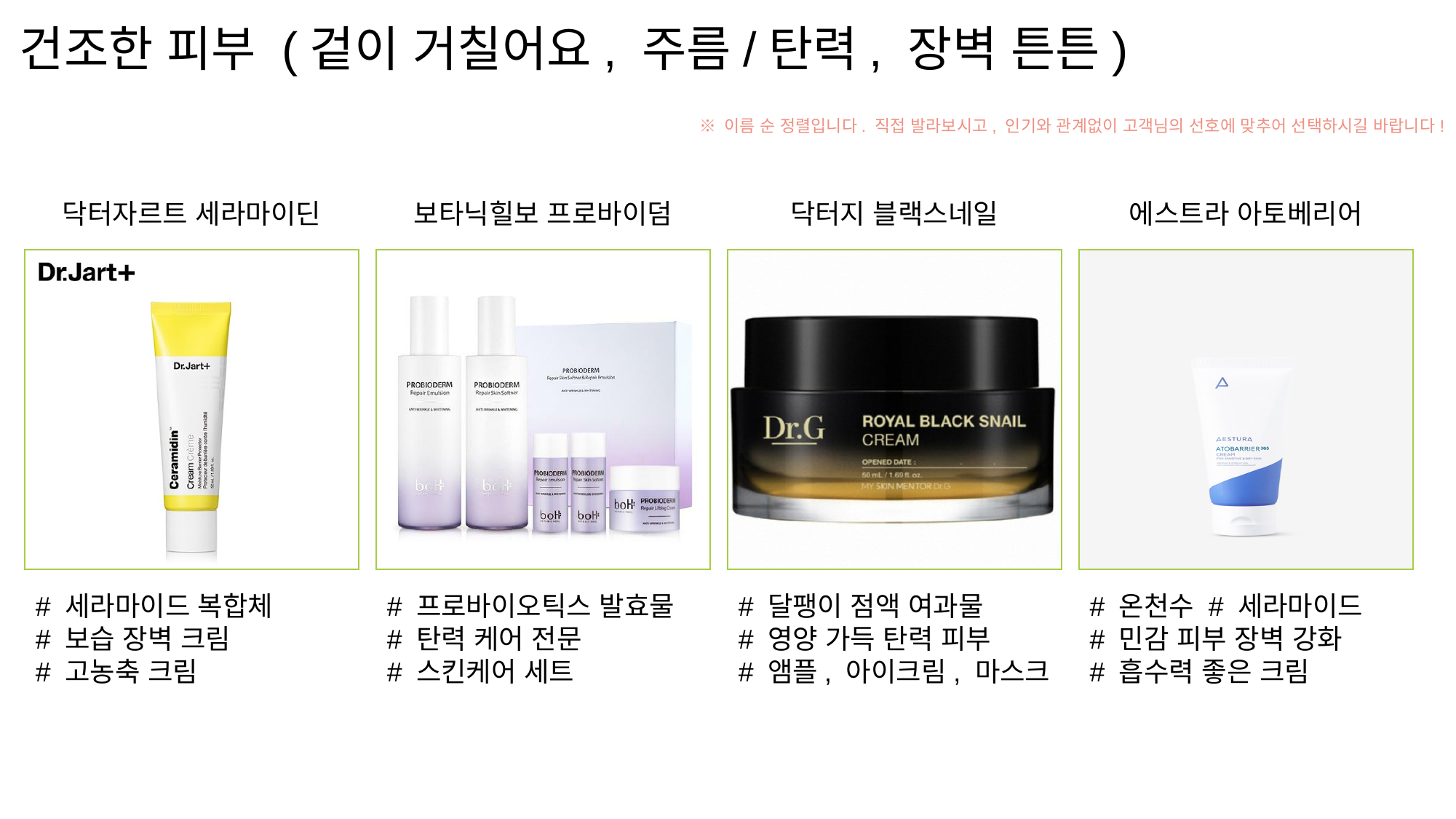

건조한 피부 (겉이 거칠어요, 주름/탄력, 장벽 튼튼)
※ 이름 순 정렬입니다. 직접 발라보시고, 인기와 관계없이 고객님의 선호에 맞추어 선택하시길 바랍니다!
닥터자르트 세라마이딘
보타닉힐보 프로바이덤
닥터지 블랙스네일
에스트라 아토베리어

# 세라마이드 복합체
# 보습 장벽 크림
# 고농축 크림
# 프로바이오틱스 발효물
# 탄력 케어 전문
# 스킨케어 세트
# 달팽이 점액 여과물
# 영양 가득 탄력 피부
# 앰플, 아이크림, 마스크
# 온천수 # 세라마이드
# 민감 피부 장벽 강화
# 흡수력 좋은 크림